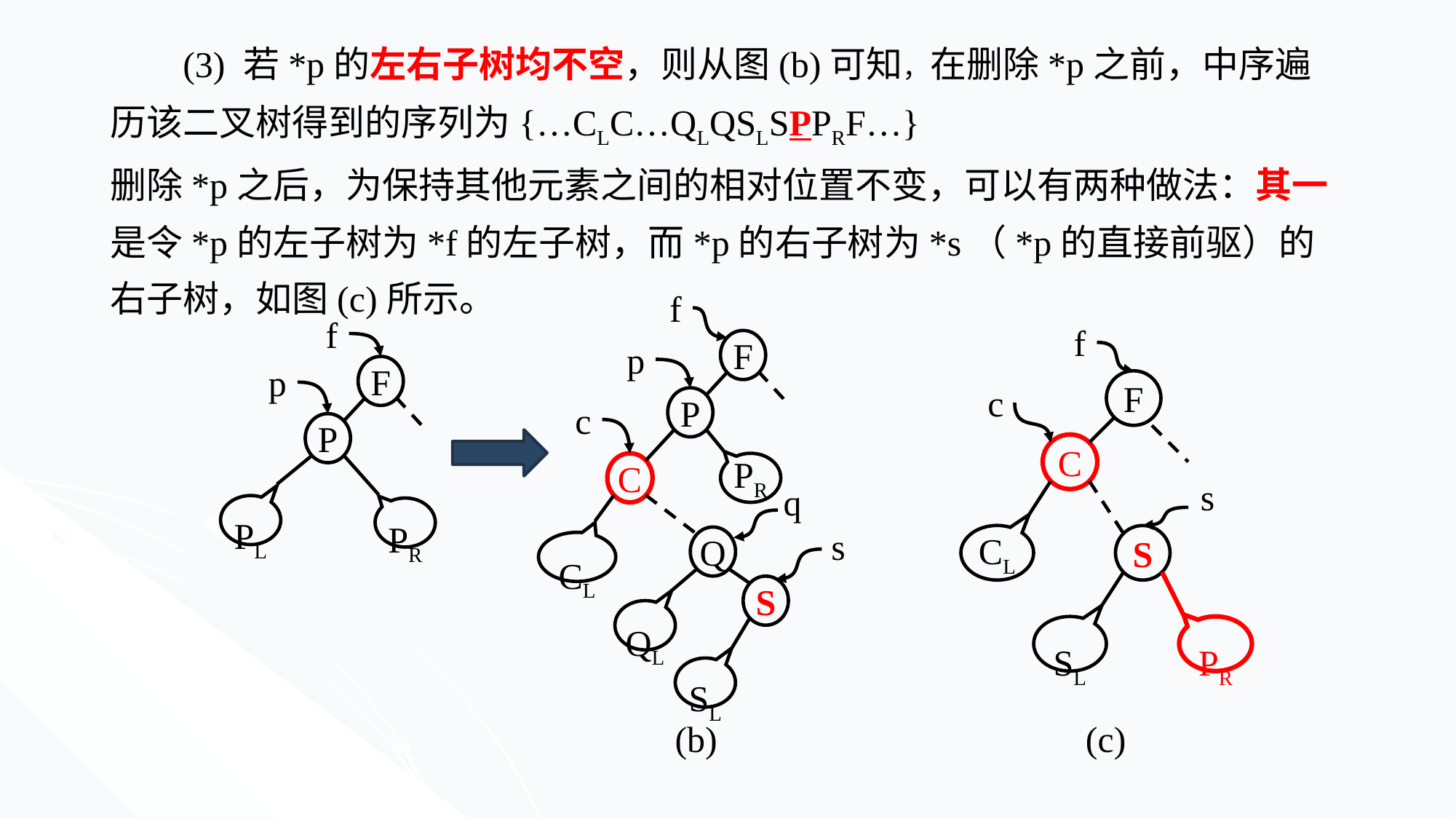

(3) 若*p的左右子树均不空，则从图(b)可知，在删除*p之前，中序遍历该二叉树得到的序列为{…CLC…QLQSLSPPRF…}
删除*p之后，为保持其他元素之间的相对位置不变，可以有两种做法：其一是令*p的左子树为*f的左子树，而*p的右子树为*s（*p的直接前驱）的右子树，如图(c)所示。
f
F
P
C
p

c
PR
q
s
Q

CL
S

QL

SL
(b)
f
p
F
P

PL

PR
f
F
C
c

CL
S

SL

PR
(c)
s